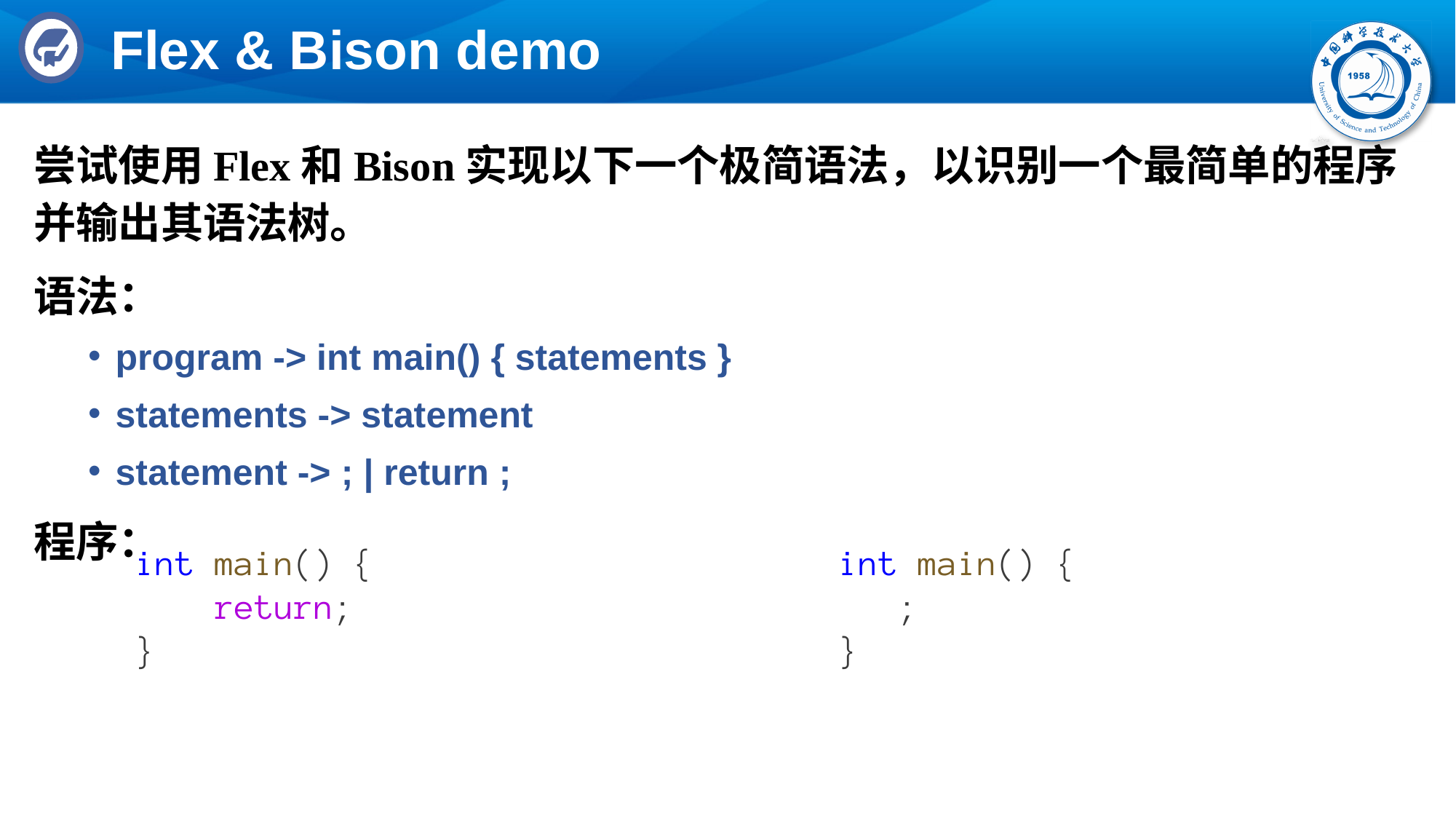

# Flex & Bison demo
尝试使用Flex和Bison实现以下一个极简语法，以识别一个最简单的程序并输出其语法树。
语法：
program -> int main() { statements }
statements -> statement
statement -> ; | return ;
程序：

int main() {
   ;
}
int main() {
    return;
}